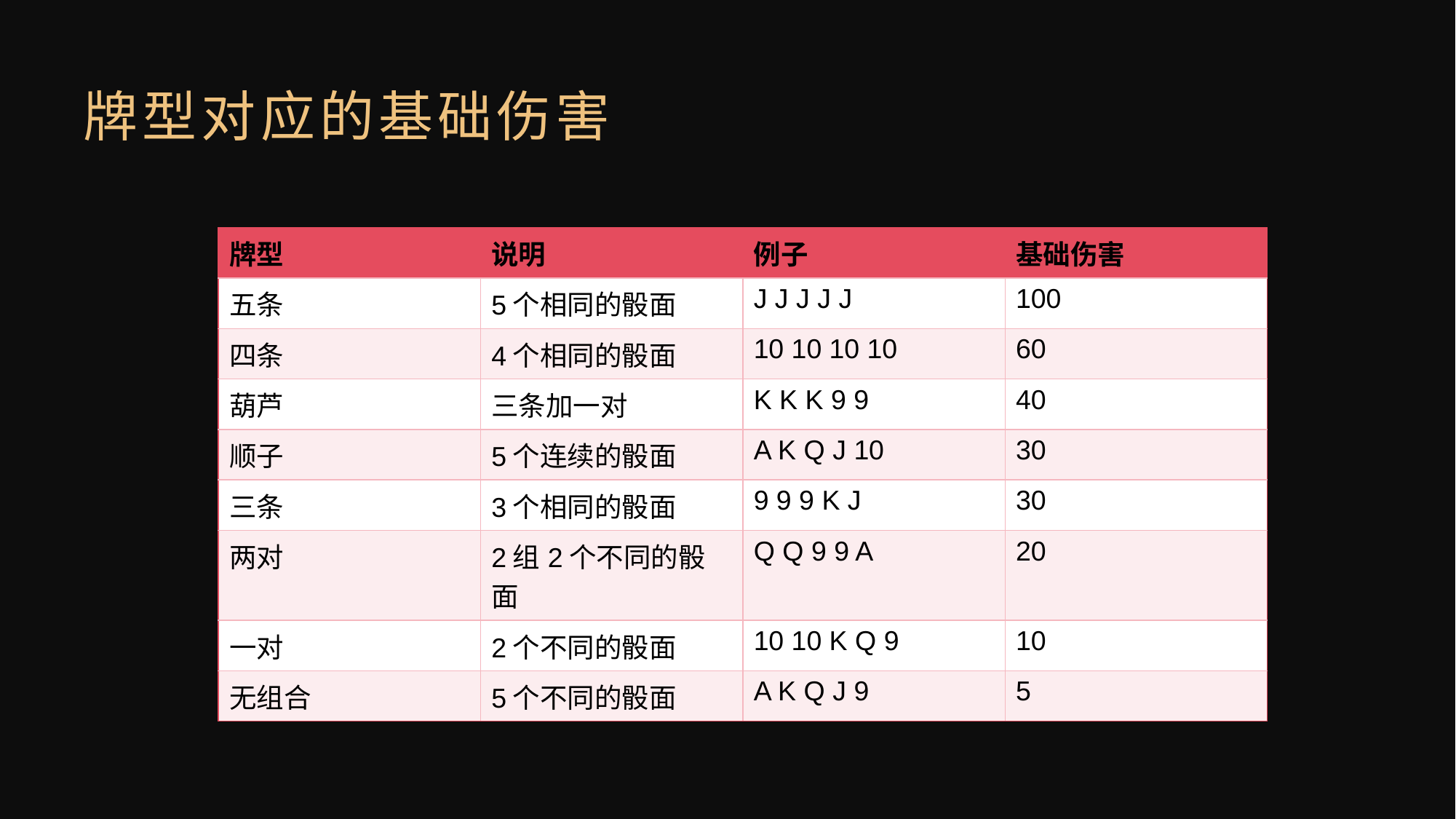

# 牌型对应的基础伤害
| 牌型 | 说明 | 例子 | 基础伤害 |
| --- | --- | --- | --- |
| 五条 | 5个相同的骰面 | J J J J J | 100 |
| 四条 | 4个相同的骰面 | 10 10 10 10 | 60 |
| 葫芦 | 三条加一对 | K K K 9 9 | 40 |
| 顺子 | 5个连续的骰面 | A K Q J 10 | 30 |
| 三条 | 3个相同的骰面 | 9 9 9 K J | 30 |
| 两对 | 2组2个不同的骰面 | Q Q 9 9 A | 20 |
| 一对 | 2个不同的骰面 | 10 10 K Q 9 | 10 |
| 无组合 | 5个不同的骰面 | A K Q J 9 | 5 |